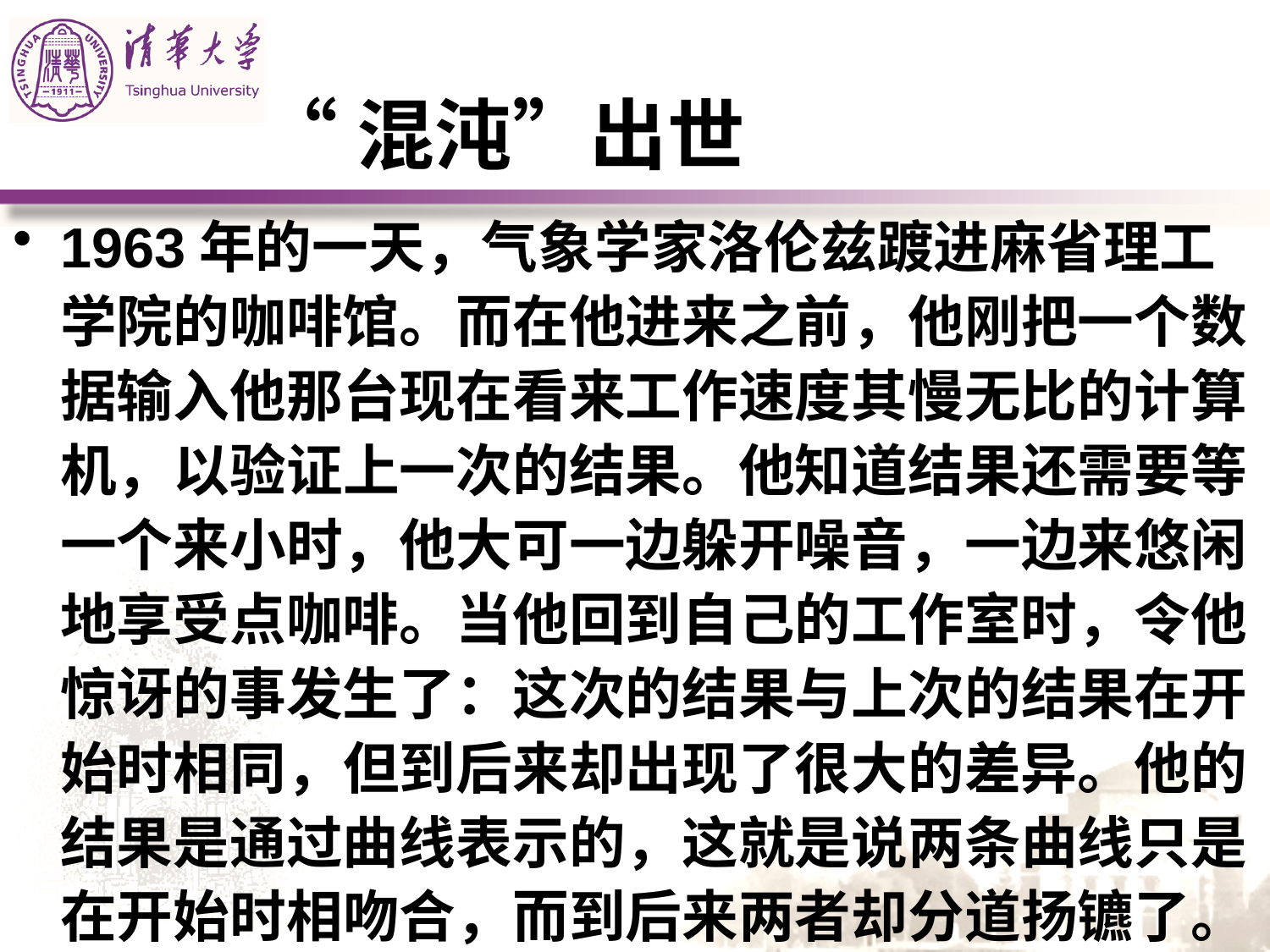

# “混沌”出世
1963年的一天，气象学家洛伦兹踱进麻省理工学院的咖啡馆。而在他进来之前，他刚把一个数据输入他那台现在看来工作速度其慢无比的计算机，以验证上一次的结果。他知道结果还需要等一个来小时，他大可一边躲开噪音，一边来悠闲地享受点咖啡。当他回到自己的工作室时，令他惊讶的事发生了：这次的结果与上次的结果在开始时相同，但到后来却出现了很大的差异。他的结果是通过曲线表示的，这就是说两条曲线只是在开始时相吻合，而到后来两者却分道扬镳了。